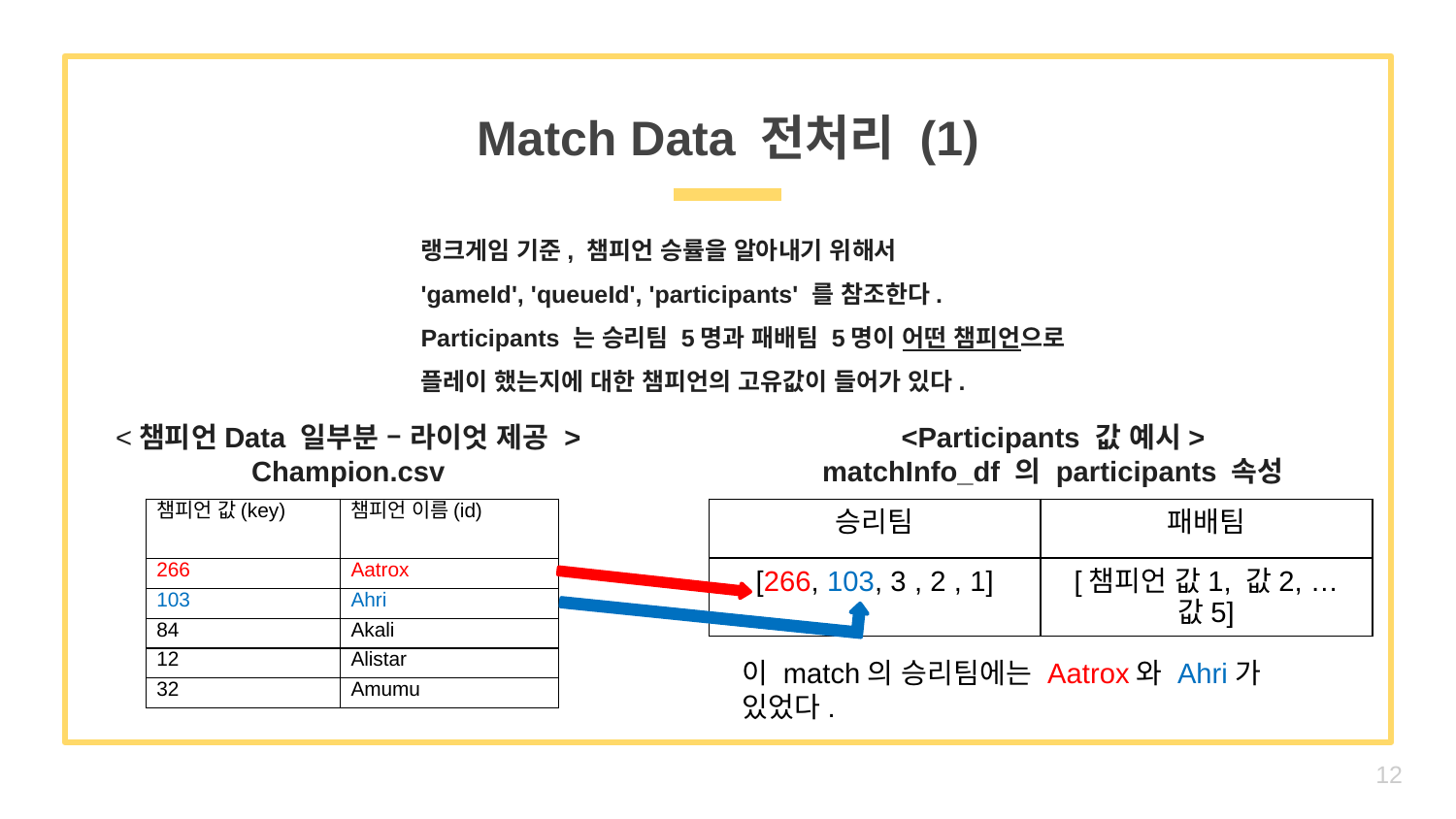

# Match Data 전처리 (1)
랭크게임 기준, 챔피언 승률을 알아내기 위해서
'gameId', 'queueId', 'participants' 를 참조한다.
Participants 는 승리팀 5명과 패배팀 5명이 어떤 챔피언으로
플레이 했는지에 대한 챔피언의 고유값이 들어가 있다.
<Participants 값 예시>
matchInfo_df 의 participants 속성
<챔피언Data 일부분 – 라이엇 제공 >
Champion.csv
| 챔피언 값(key) | 챔피언 이름(id) |
| --- | --- |
| 266 | Aatrox |
| 103 | Ahri |
| 84 | Akali |
| 12 | Alistar |
| 32 | Amumu |
| 승리팀 | 패배팀 |
| --- | --- |
| [266, 103, 3 , 2 , 1] | [챔피언 값1, 값2, … 값5] |

이 match의 승리팀에는 Aatrox와 Ahri가 있었다.
12